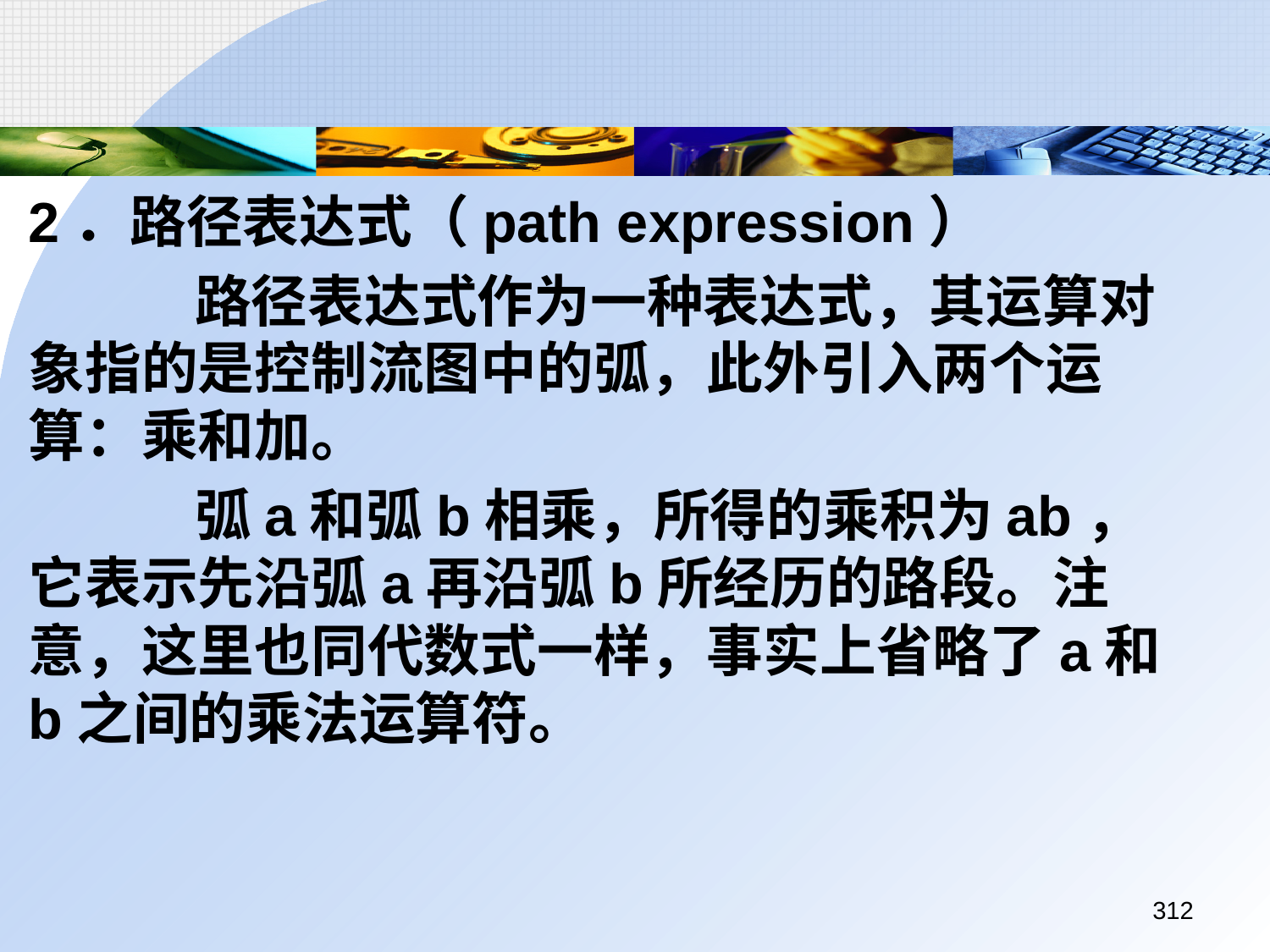

2．路径表达式（path expression）
		  路径表达式作为一种表达式，其运算对象指的是控制流图中的弧，此外引入两个运算：乘和加。
		  弧a和弧b相乘，所得的乘积为ab，它表示先沿弧a再沿弧b所经历的路段。注意，这里也同代数式一样，事实上省略了a和b之间的乘法运算符。
312